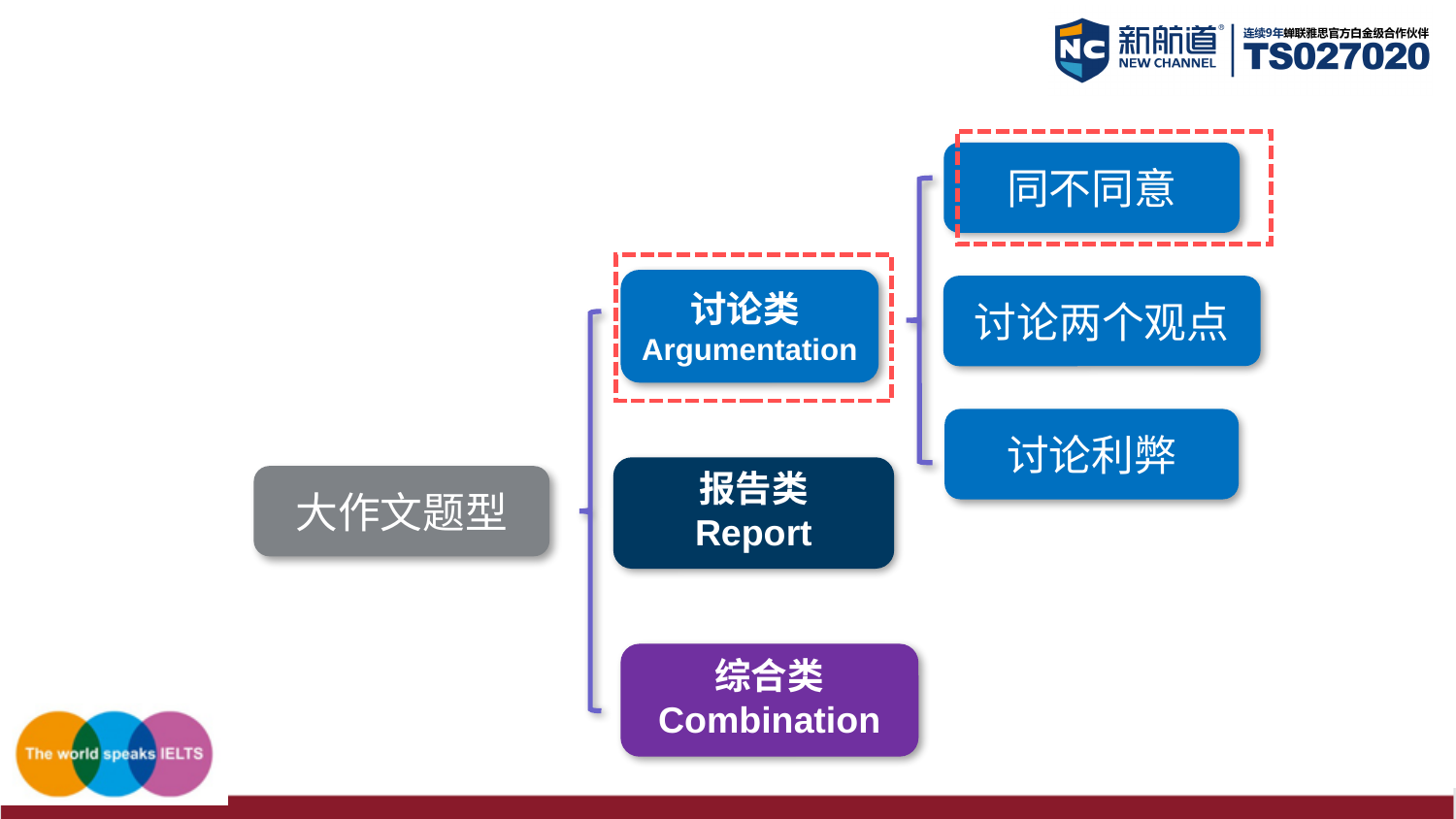

同不同意

讨论类Argumentation

讨论两个观点

讨论利弊

报告类
Report

大作文题型

综合类
Combination